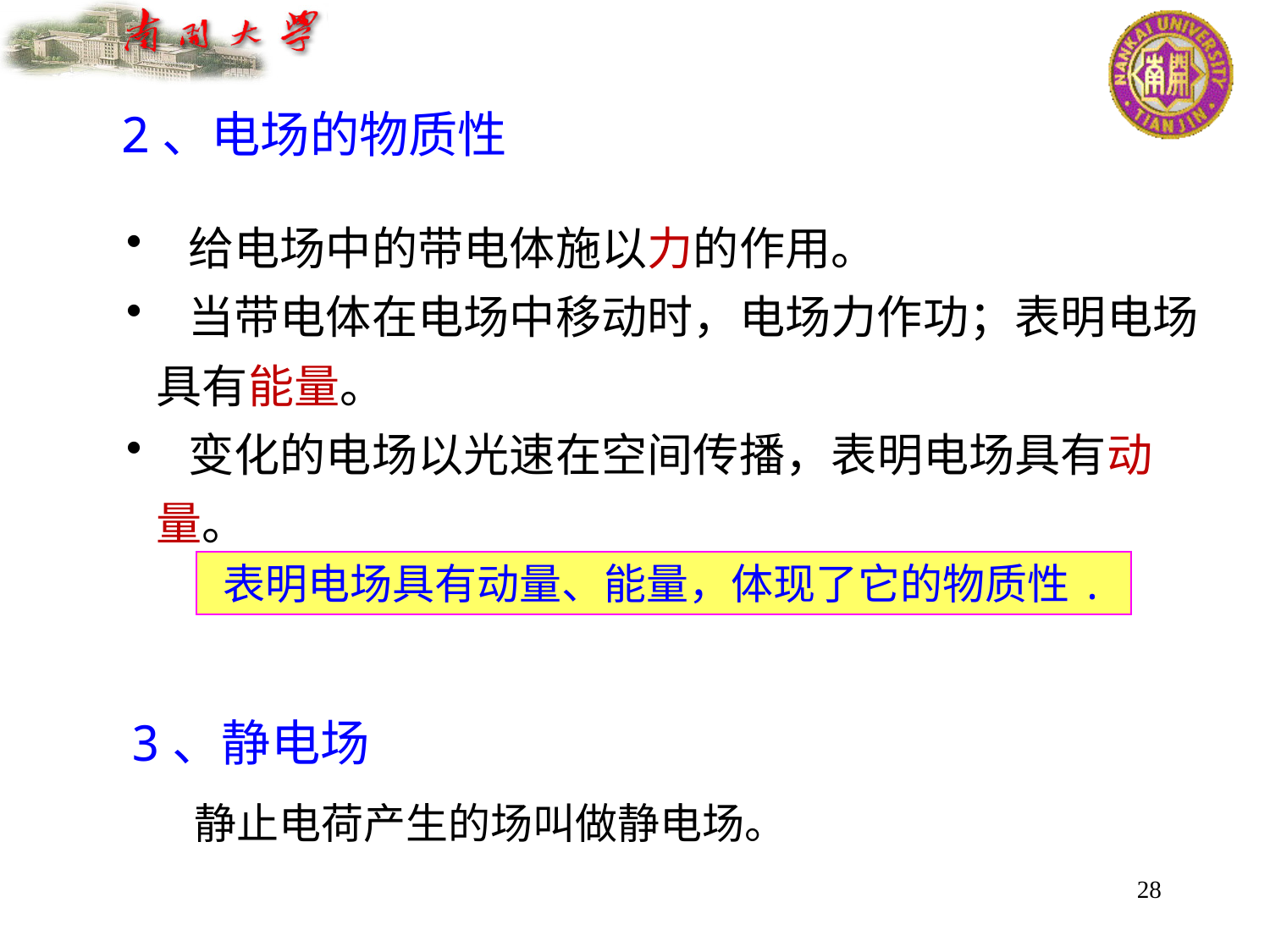

2、电场的物质性
  给电场中的带电体施以力的作用。
  当带电体在电场中移动时，电场力作功；表明电场具有能量。
  变化的电场以光速在空间传播，表明电场具有动量。
表明电场具有动量、能量，体现了它的物质性.
3、静电场
静止电荷产生的场叫做静电场。
28